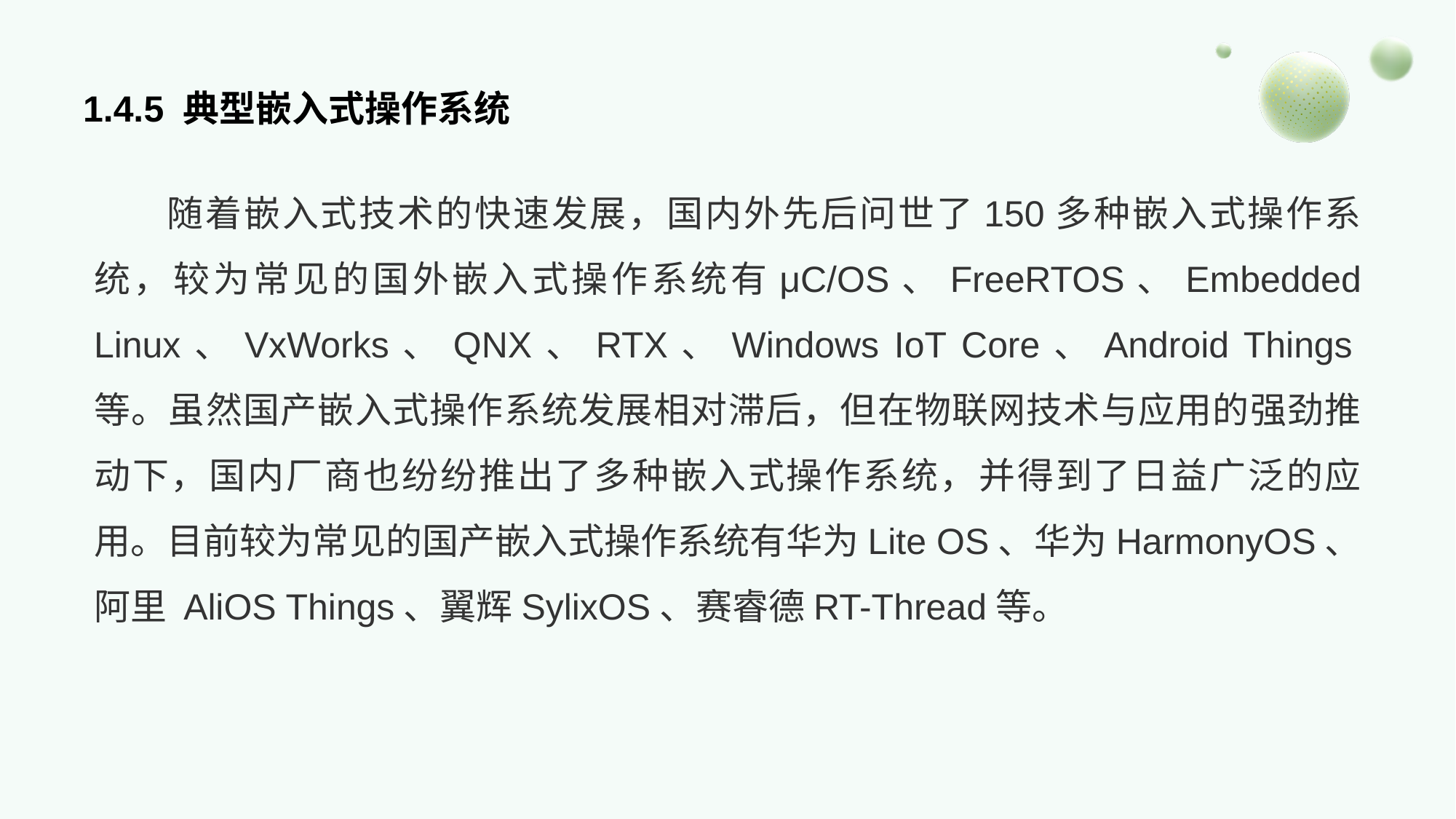

# 1.4.5 典型嵌入式操作系统
随着嵌入式技术的快速发展，国内外先后问世了150多种嵌入式操作系统，较为常见的国外嵌入式操作系统有μC/OS、FreeRTOS、Embedded Linux、VxWorks、QNX、RTX、Windows IoT Core、Android Things等。虽然国产嵌入式操作系统发展相对滞后，但在物联网技术与应用的强劲推动下，国内厂商也纷纷推出了多种嵌入式操作系统，并得到了日益广泛的应用。目前较为常见的国产嵌入式操作系统有华为Lite OS、华为HarmonyOS、阿里 AliOS Things、翼辉SylixOS、赛睿德RT-Thread等。